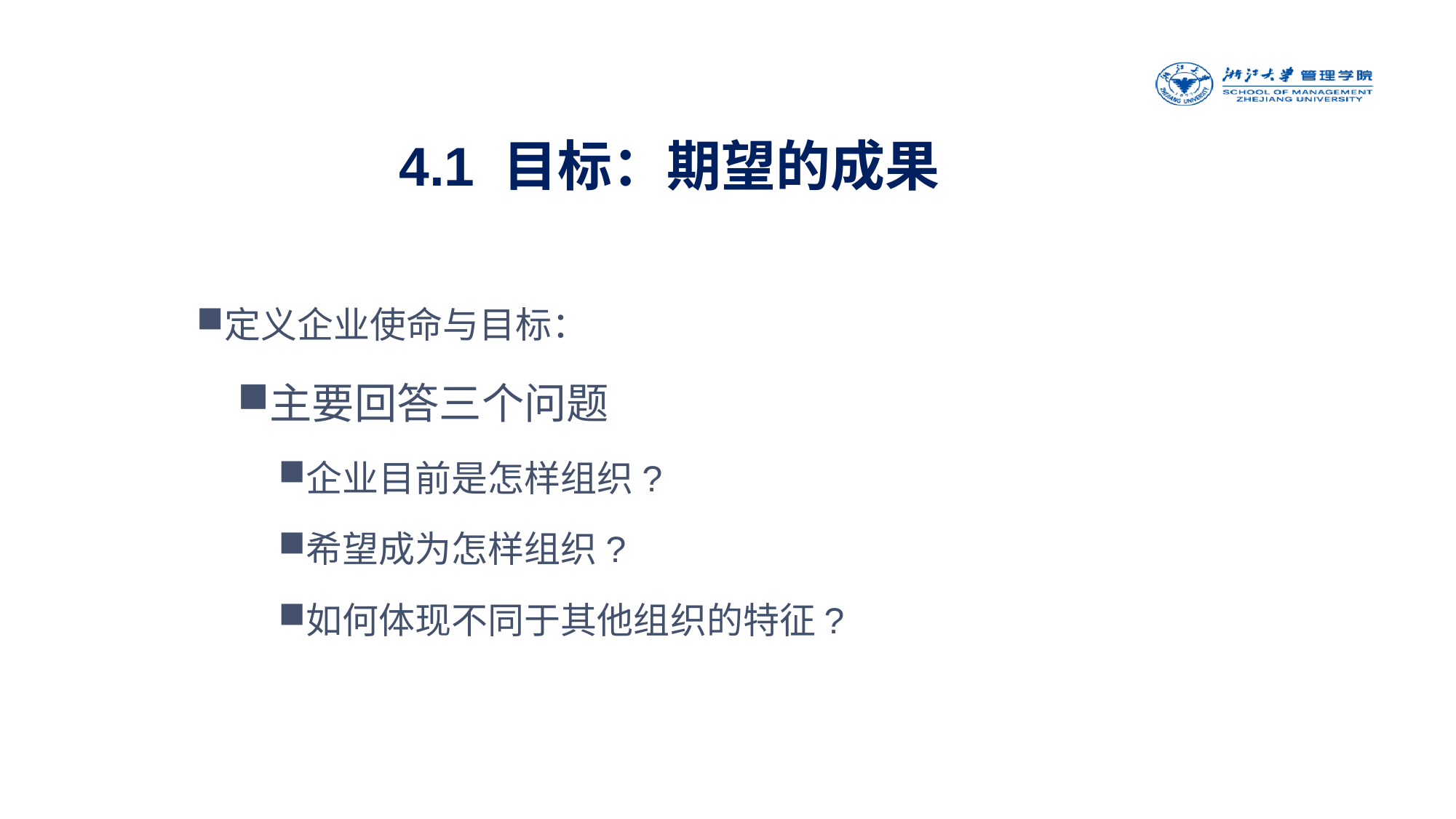

4.1 目标：期望的成果
定义企业使命与目标：
主要回答三个问题
企业目前是怎样组织?
希望成为怎样组织?
如何体现不同于其他组织的特征?